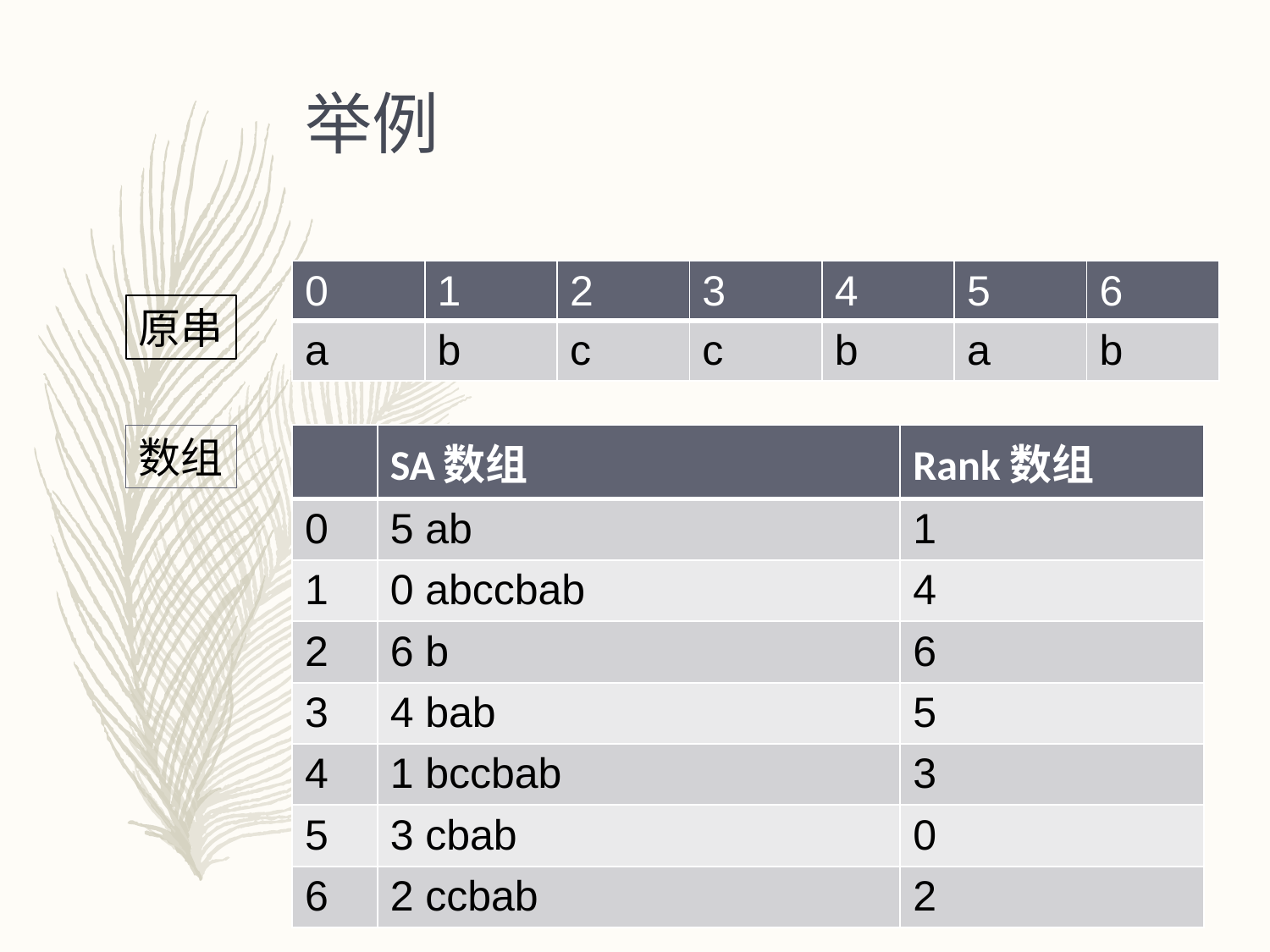

# 举例
| 0 | 1 | 2 | 3 | 4 | 5 | 6 |
| --- | --- | --- | --- | --- | --- | --- |
| a | b | c | c | b | a | b |
原串
数组
|  | SA数组 | Rank数组 |
| --- | --- | --- |
| 0 | 5 ab | 1 |
| 1 | 0 abccbab | 4 |
| 2 | 6 b | 6 |
| 3 | 4 bab | 5 |
| 4 | 1 bccbab | 3 |
| 5 | 3 cbab | 0 |
| 6 | 2 ccbab | 2 |